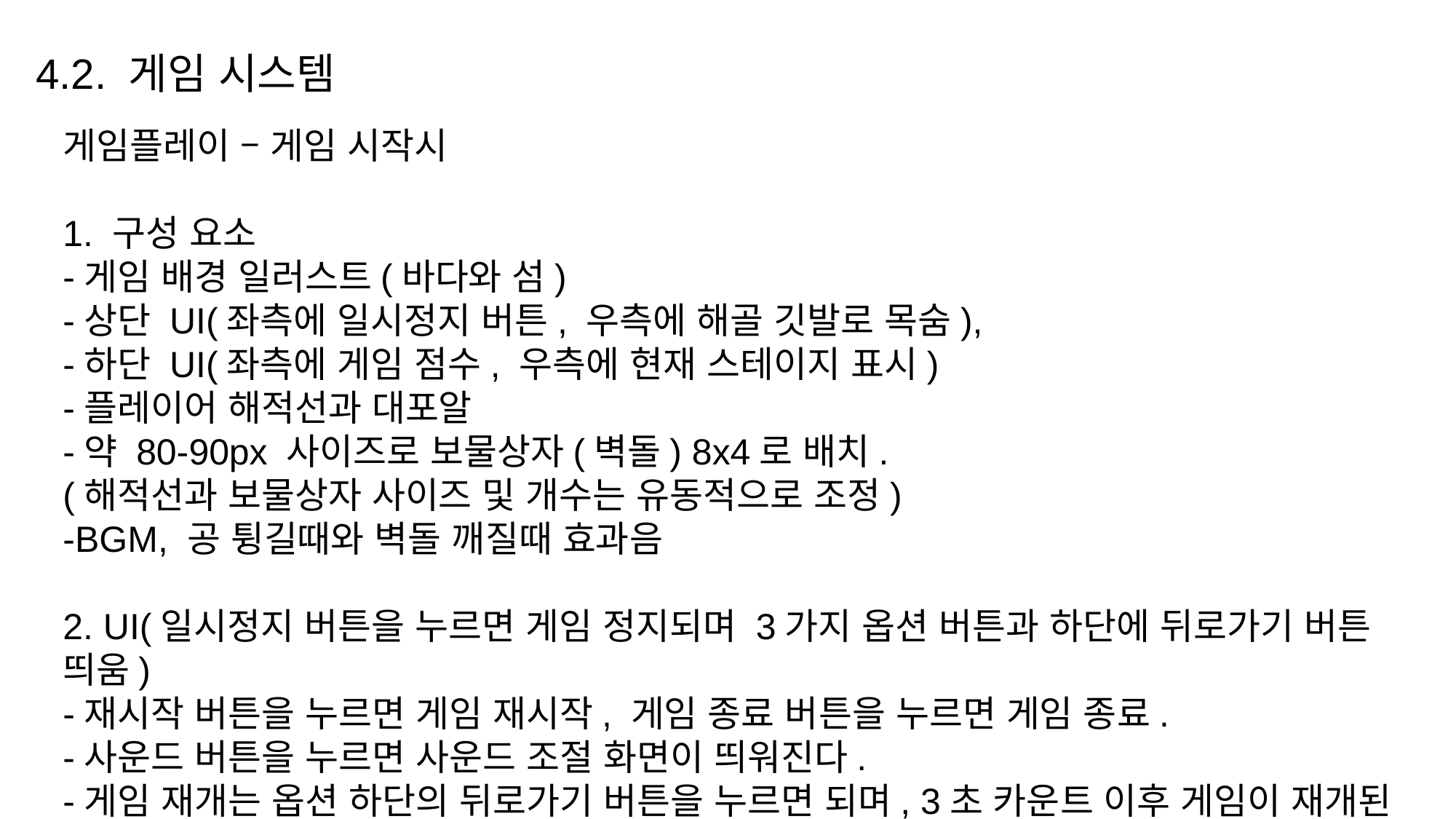

4.2. 게임 시스템
게임플레이 – 게임 시작시

1. 구성 요소
-게임 배경 일러스트(바다와 섬)
-상단 UI(좌측에 일시정지 버튼, 우측에 해골 깃발로 목숨),
-하단 UI(좌측에 게임 점수, 우측에 현재 스테이지 표시)
-플레이어 해적선과 대포알
-약 80-90px 사이즈로 보물상자(벽돌) 8x4로 배치.
(해적선과 보물상자 사이즈 및 개수는 유동적으로 조정)
-BGM, 공 튕길때와 벽돌 깨질때 효과음

2. UI(일시정지 버튼을 누르면 게임 정지되며 3가지 옵션 버튼과 하단에 뒤로가기 버튼 띄움)
-재시작 버튼을 누르면 게임 재시작, 게임 종료 버튼을 누르면 게임 종료.
-사운드 버튼을 누르면 사운드 조절 화면이 띄워진다.
-게임 재개는 옵션 하단의 뒤로가기 버튼을 누르면 되며, 3초 카운트 이후 게임이 재개된다.